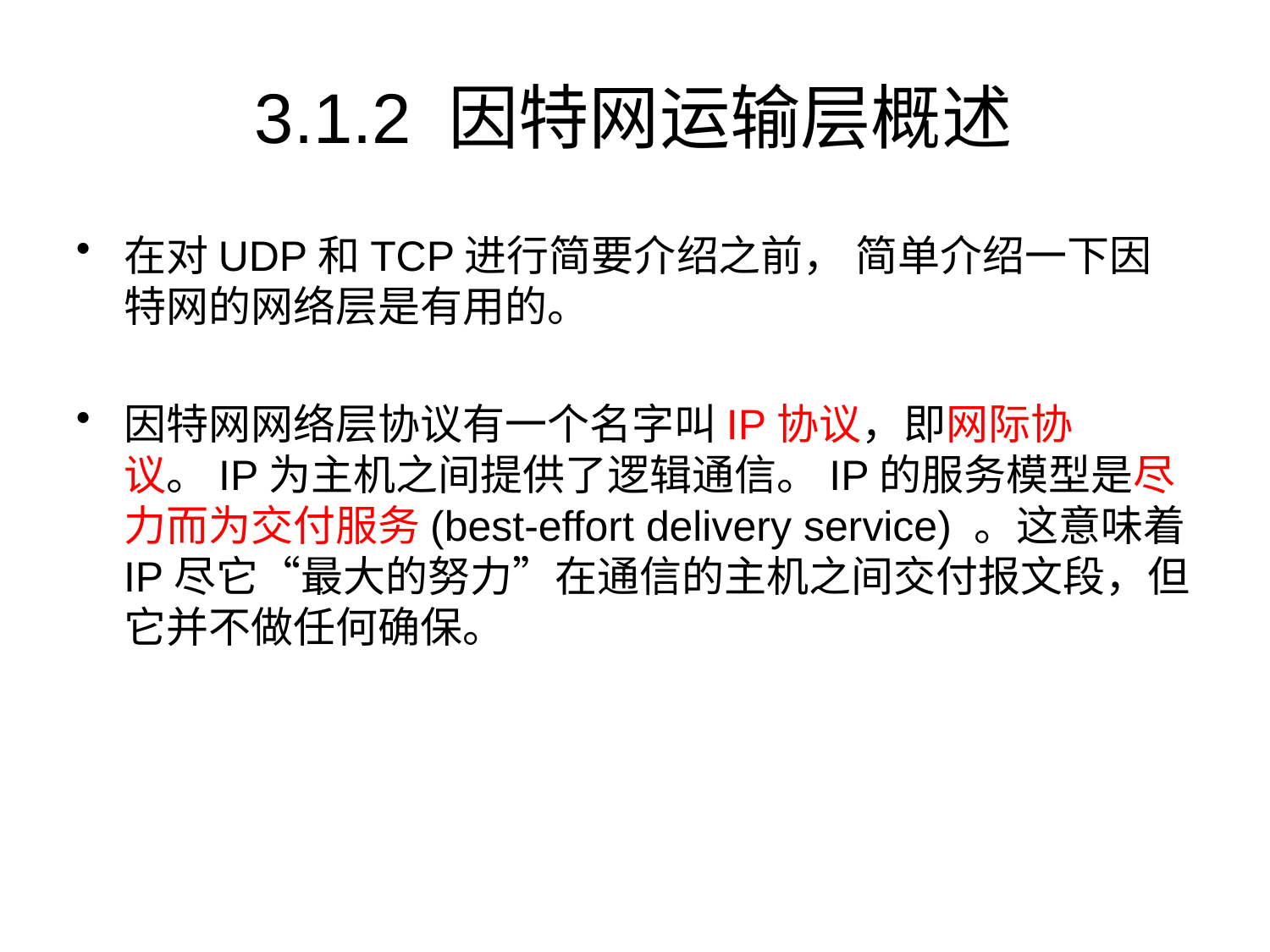

# 3.1.2 因特网运输层概述
在对UDP和TCP进行简要介绍之前， 简单介绍一下因特网的网络层是有用的。

因特网网络层协议有一个名字叫IP协议，即网际协议。IP为主机之间提供了逻辑通信。IP的服务模型是尽力而为交付服务(best-effort delivery service) 。这意味着IP尽它“最大的努力”在通信的主机之间交付报文段，但它并不做任何确保。